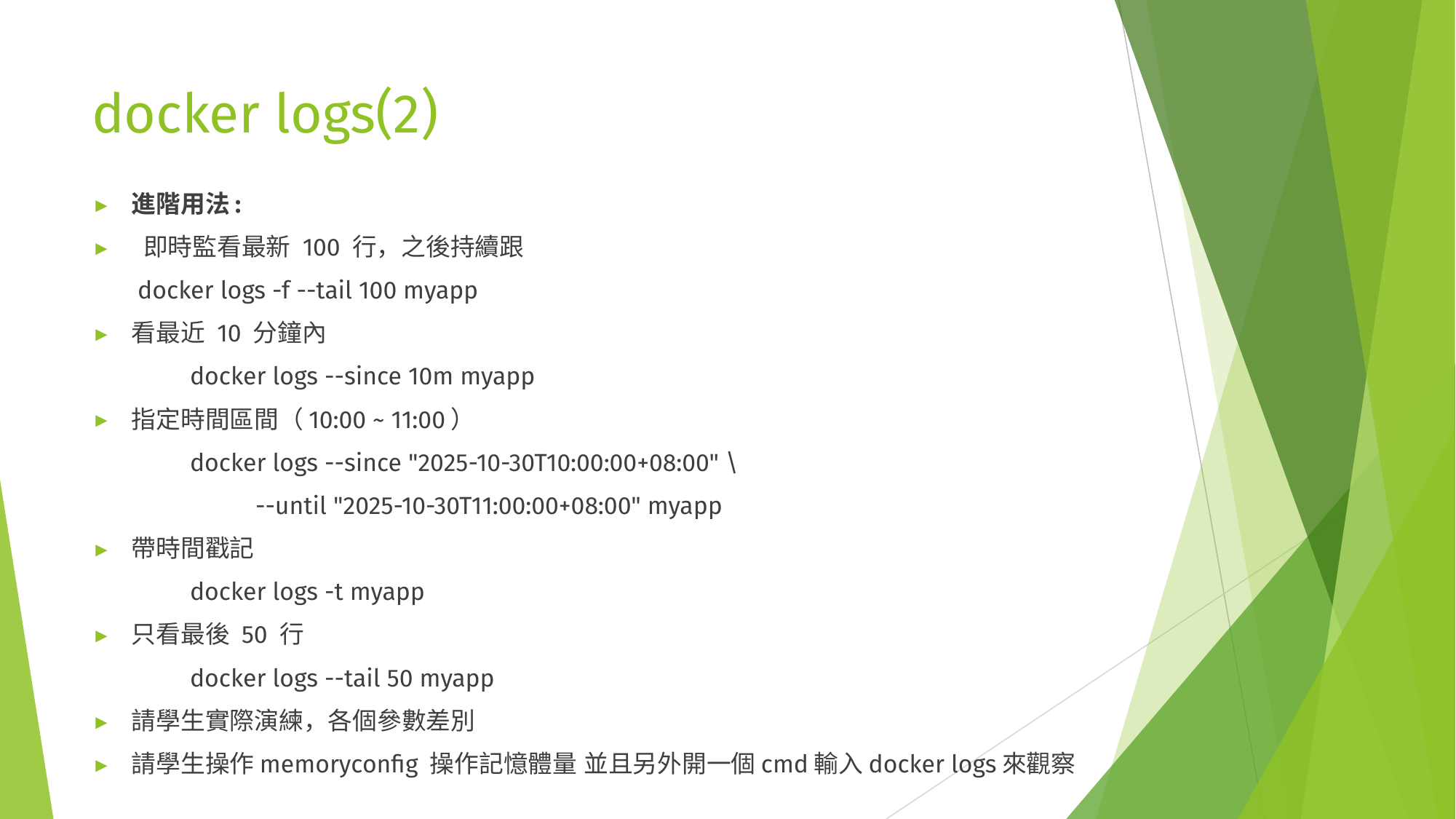

# docker logs(2)
進階用法:
 即時監看最新 100 行，之後持續跟
       docker logs -f --tail 100 myapp
看最近 10 分鐘內
	docker logs --since 10m myapp
指定時間區間（10:00 ~ 11:00）
	docker logs --since "2025-10-30T10:00:00+08:00" \
                         --until "2025-10-30T11:00:00+08:00" myapp
帶時間戳記
	docker logs -t myapp
只看最後 50 行
	docker logs --tail 50 myapp
請學生實際演練，各個參數差別
請學生操作memoryconfig 操作記憶體量 並且另外開一個cmd輸入docker logs來觀察